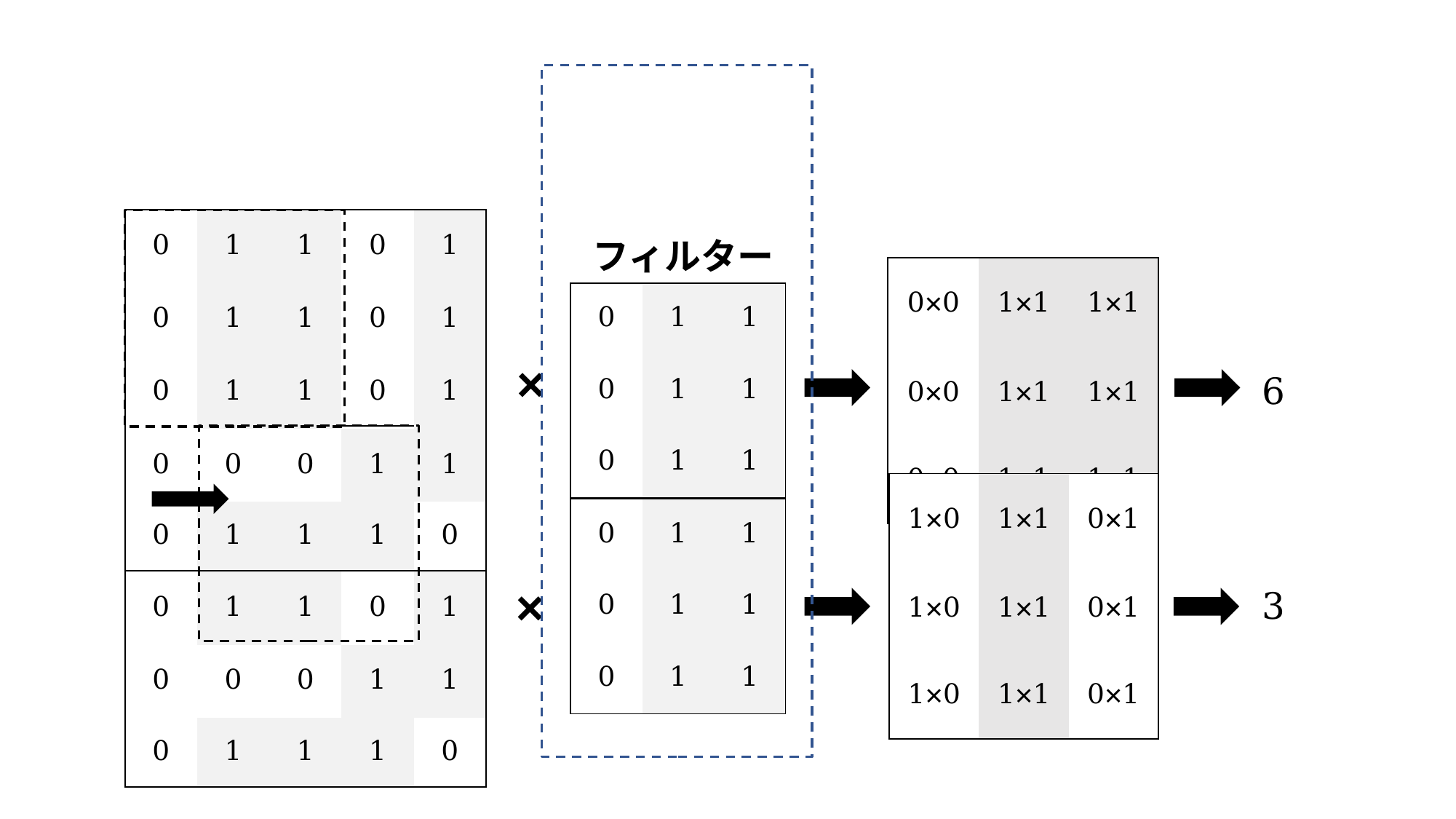

| 0 | 1 | 1 | 0 | 1 |
| --- | --- | --- | --- | --- |
| 0 | 1 | 1 | 0 | 1 |
| 0 | 1 | 1 | 0 | 1 |
| 0 | 0 | 0 | 1 | 1 |
| 0 | 1 | 1 | 1 | 0 |

フィルター
| 0×0 | 1×1 | 1×1 |
| --- | --- | --- |
| 0×0 | 1×1 | 1×1 |
| 0×0 | 1×1 | 1×1 |
| 0 | 1 | 1 |
| --- | --- | --- |
| 0 | 1 | 1 |
| 0 | 1 | 1 |
×
6

| 0 | 1 | 1 | 0 | 1 |
| --- | --- | --- | --- | --- |
| 0 | 1 | 1 | 0 | 1 |
| 0 | 1 | 1 | 0 | 1 |
| 0 | 0 | 0 | 1 | 1 |
| 0 | 1 | 1 | 1 | 0 |

| 1×0 | 1×1 | 0×1 |
| --- | --- | --- |
| 1×0 | 1×1 | 0×1 |
| 1×0 | 1×1 | 0×1 |

| 0 | 1 | 1 |
| --- | --- | --- |
| 0 | 1 | 1 |
| 0 | 1 | 1 |
×
3